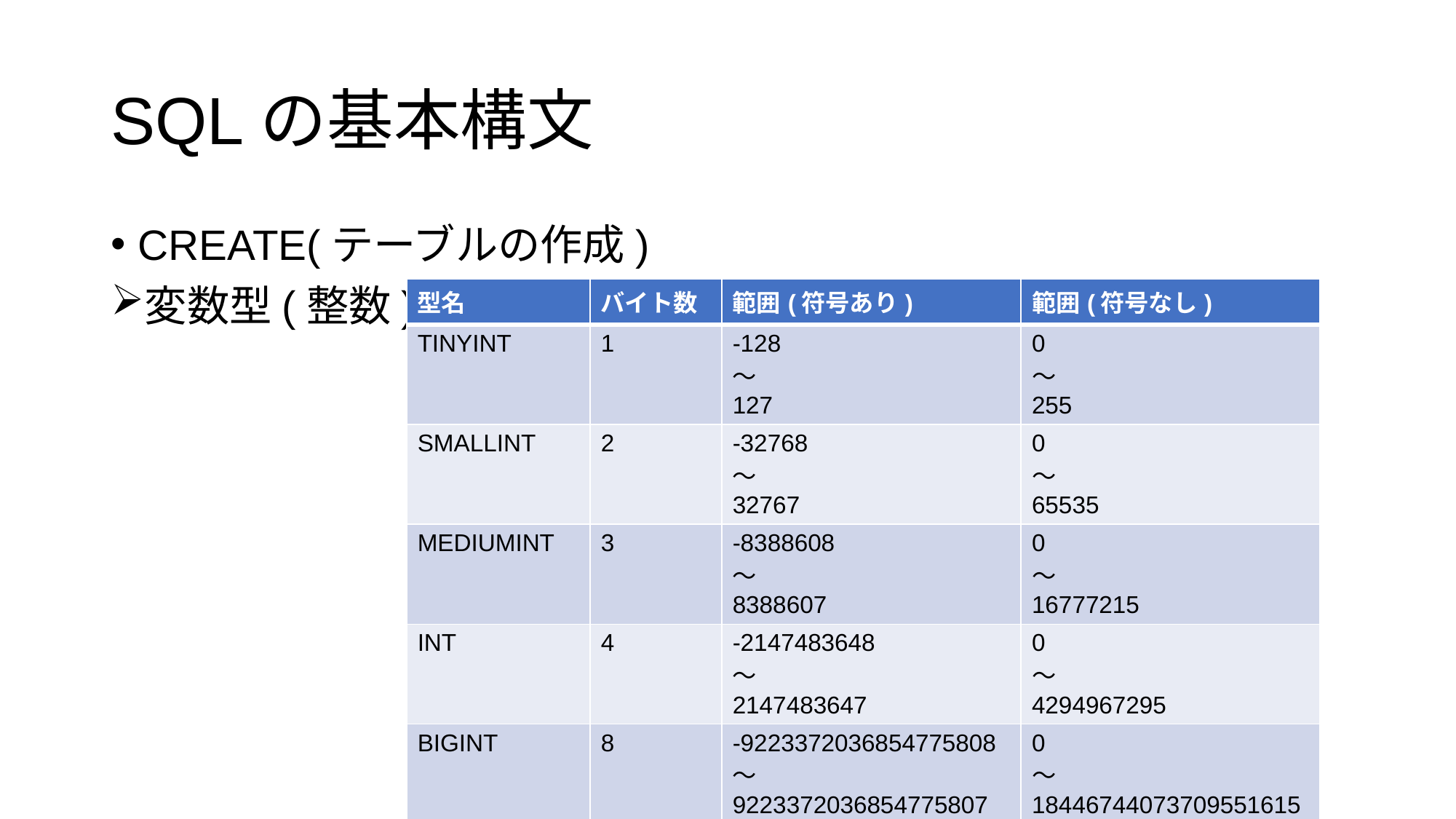

# SQLの基本構文
CREATE(テーブルの作成)
変数型(整数)

| 型名 | バイト数 | 範囲(符号あり) | 範囲(符号なし) |
| --- | --- | --- | --- |
| TINYINT | 1 | -128 ～ 127 | 0 ～ 255 |
| SMALLINT | 2 | -32768 ～ 32767 | 0 ～ 65535 |
| MEDIUMINT | 3 | -8388608 ～ 8388607 | 0 ～ 16777215 |
| INT | 4 | -2147483648 ～ 2147483647 | 0 ～ 4294967295 |
| BIGINT | 8 | -9223372036854775808～9223372036854775807 | 0 ～18446744073709551615 |